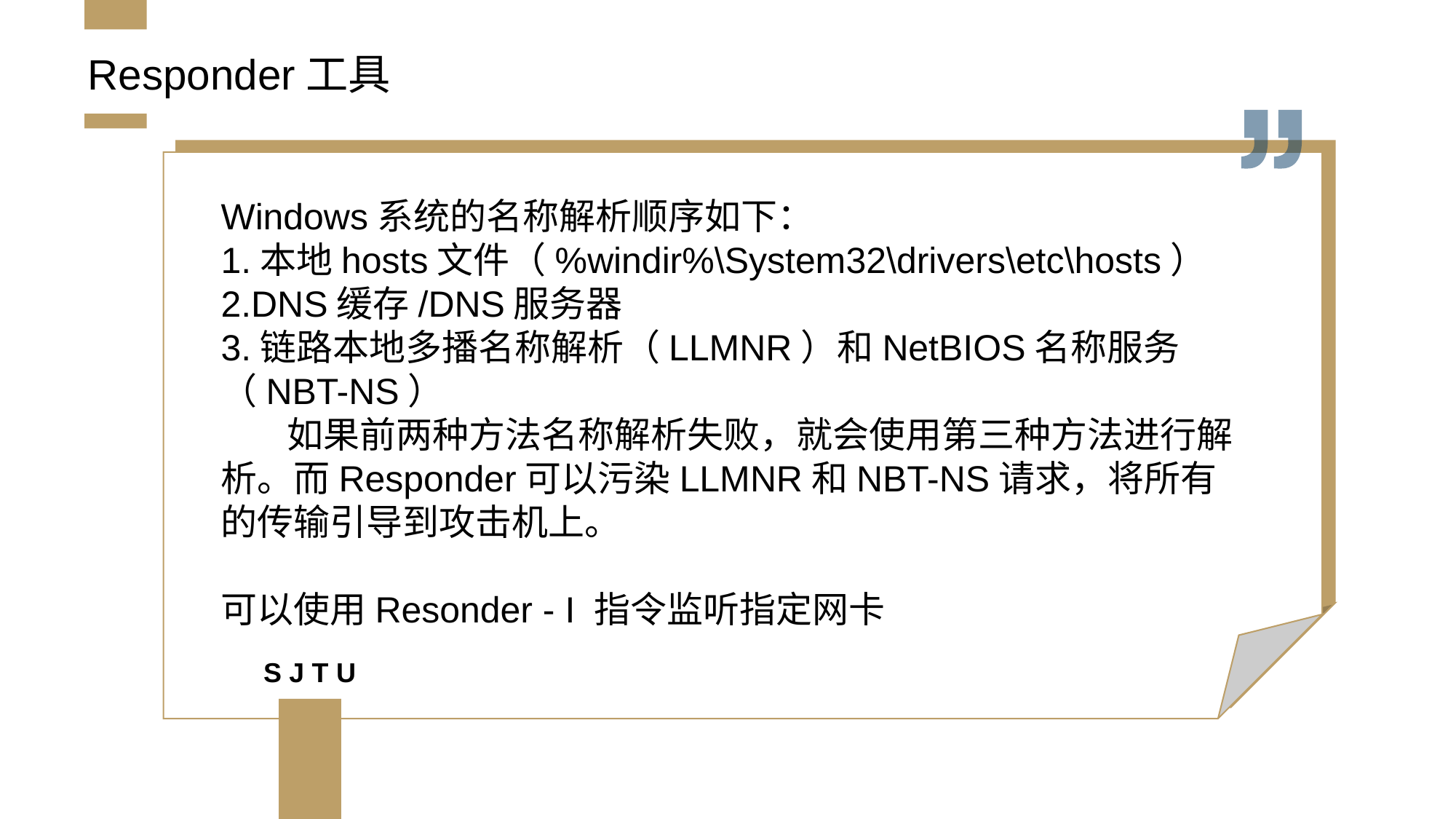

# Responder工具
Windows系统的名称解析顺序如下：
1.本地hosts文件（%windir%\System32\drivers\etc\hosts）
2.DNS缓存/DNS服务器
3.链路本地多播名称解析（LLMNR）和NetBIOS名称服务（NBT-NS）
       如果前两种方法名称解析失败，就会使用第三种方法进行解析。而Responder可以污染LLMNR和NBT-NS请求，将所有的传输引导到攻击机上。

可以使用Resonder - I 指令监听指定网卡